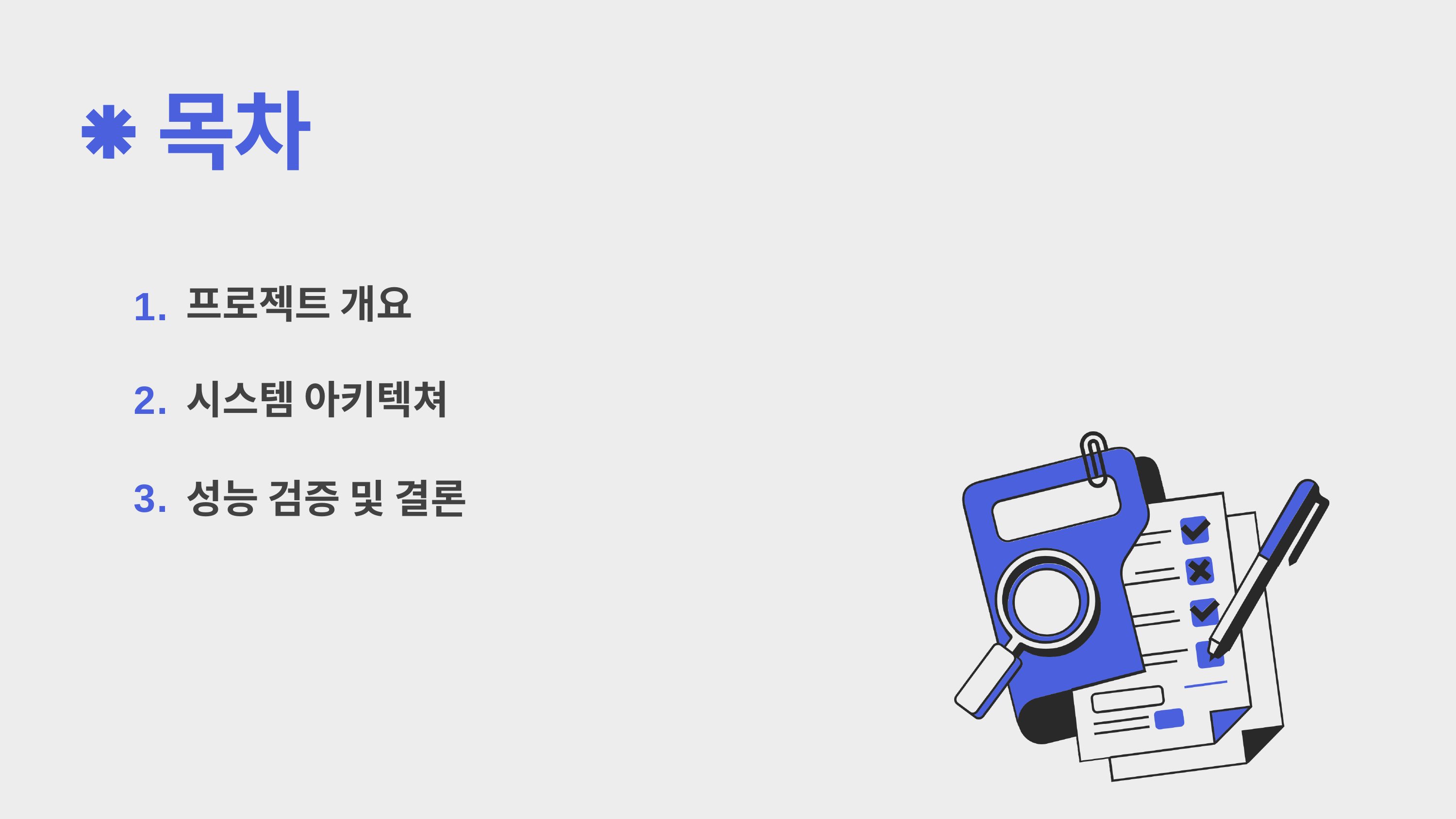

목차

프로젝트 개요
1.
2.
시스템 아키텍쳐

3.
성능 검증 및 결론